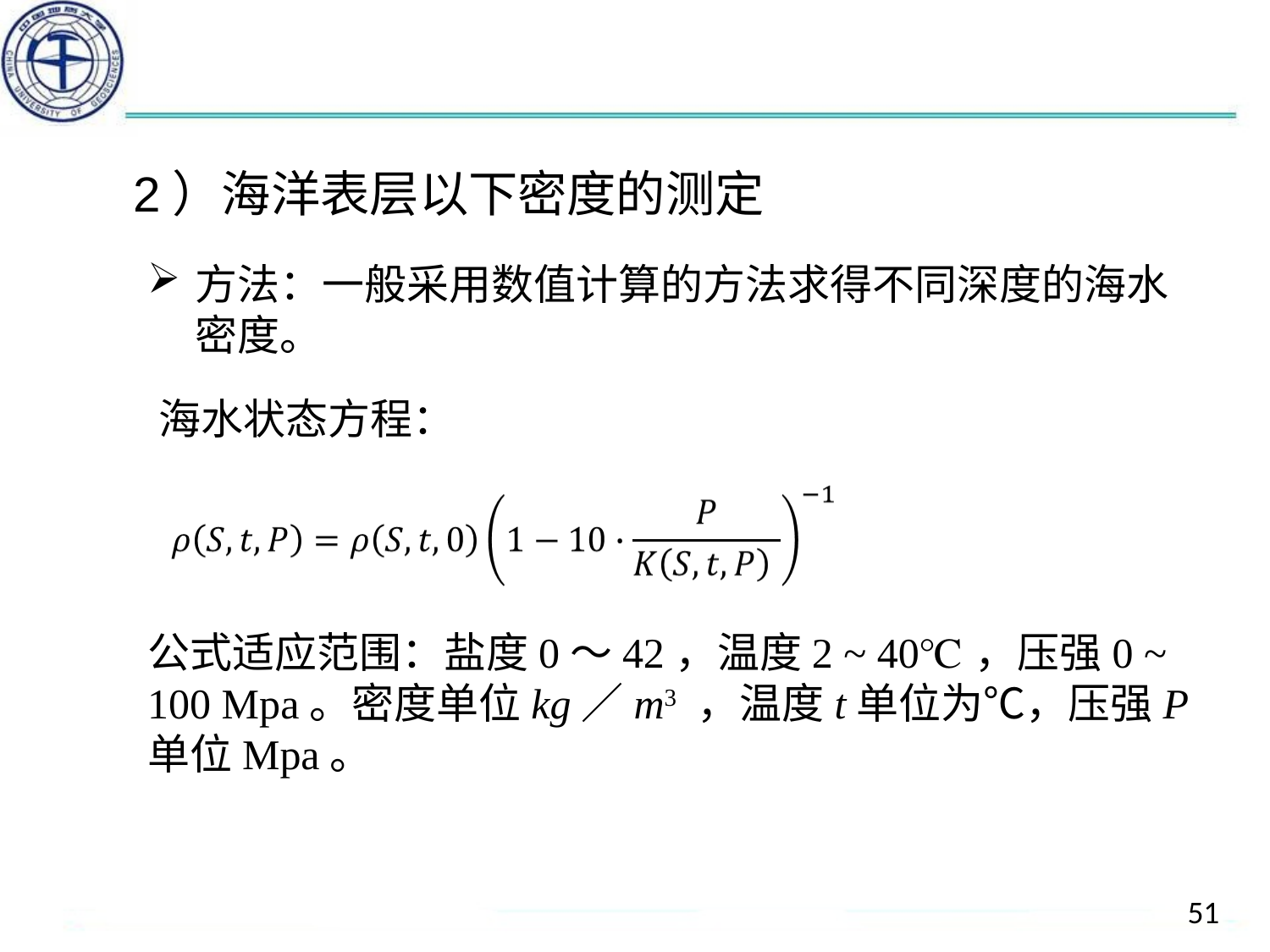

2）海洋表层以下密度的测定
方法：一般采用数值计算的方法求得不同深度的海水密度。
海水状态方程：

公式适应范围：盐度0～42，温度2 ~ 40℃，压强0 ~ 100 Mpa。密度单位kg／m3 ，温度t单位为℃，压强P单位Mpa。
51